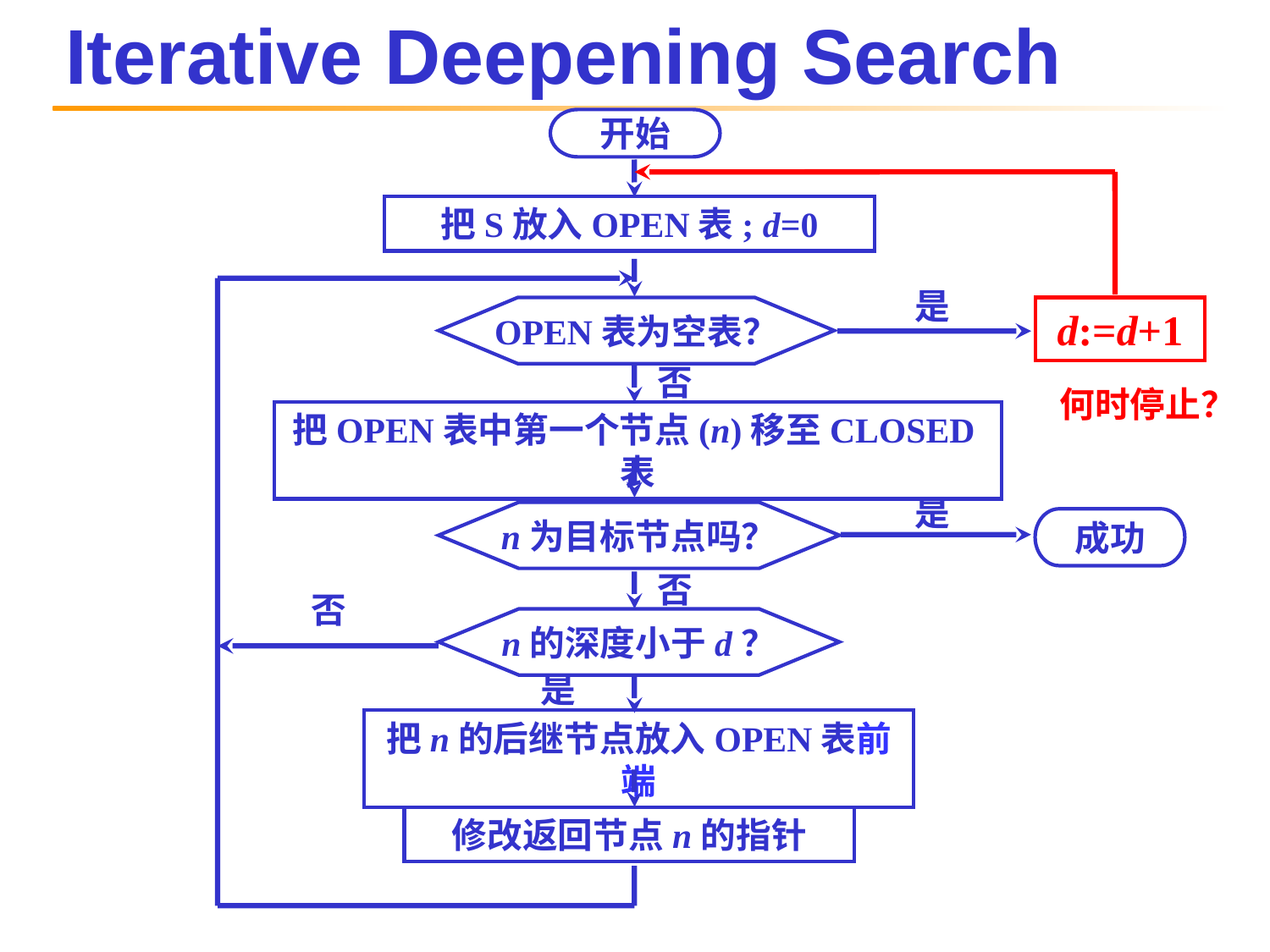

# Iterative Deepening Search
开始

把S放入OPEN表; d=0

是
OPEN表为空表？
d:=d+1

否

何时停止？
把OPEN表中第一个节点(n)移至CLOSED表

是
n为目标节点吗？
成功

否

否
n的深度小于d？

是

把n的后继节点放入OPEN表前端

修改返回节点n的指针